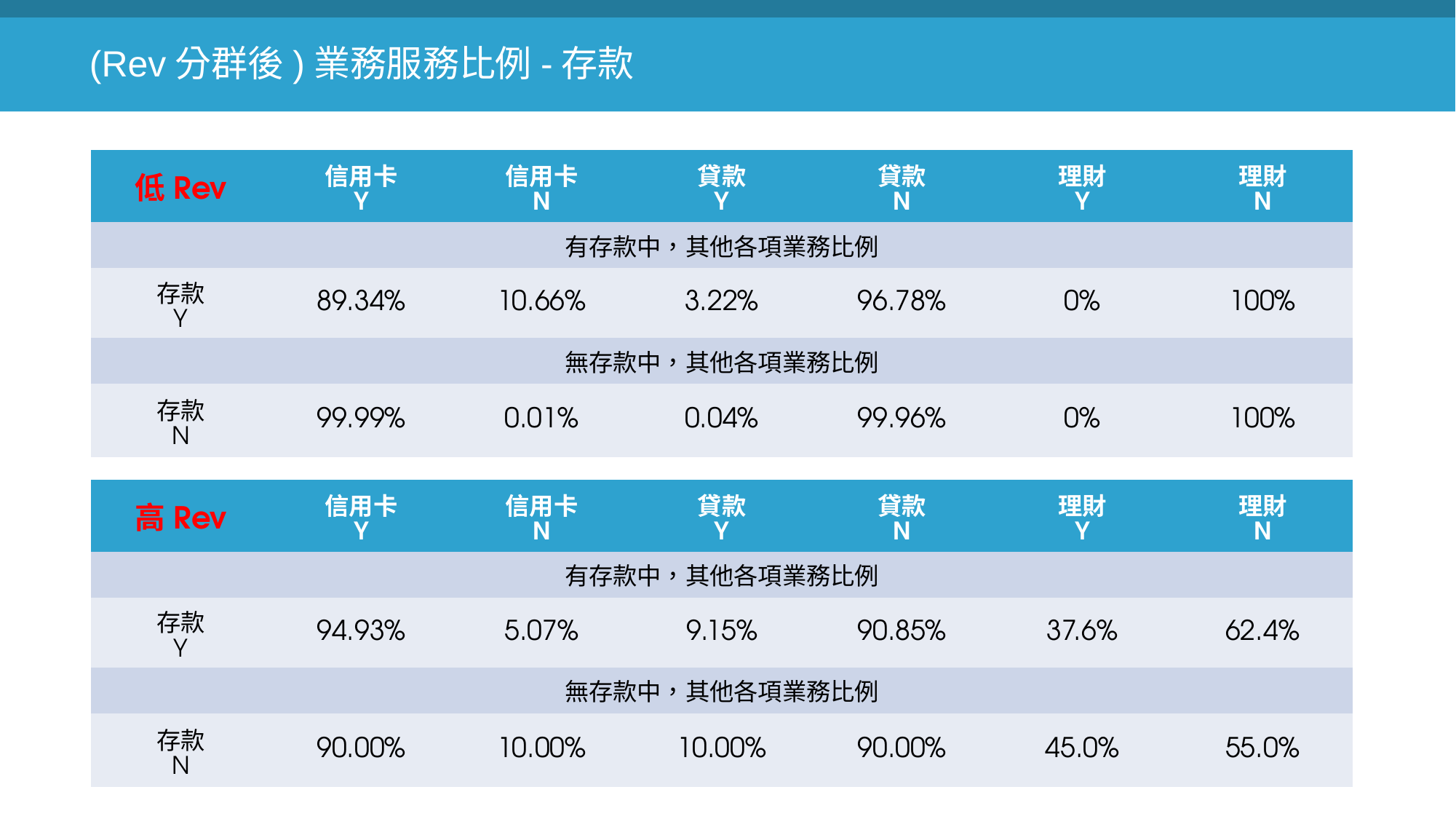

(Rev分群後)業務服務比例-存款
| 低Rev | 信用卡 Y | 信用卡 N | 貸款 Y | 貸款 N | 理財 Y | 理財 N |
| --- | --- | --- | --- | --- | --- | --- |
| 有存款中，其他各項業務比例 |  |  |  |  |  |  |
| 存款 Y | 89.34% | 10.66% | 3.22% | 96.78% | 0% | 100% |
| 無存款中，其他各項業務比例 |  |  |  |  |  |  |
| 存款 N | 99.99% | 0.01% | 0.04% | 99.96% | 0% | 100% |
| 高Rev | 信用卡 Y | 信用卡 N | 貸款 Y | 貸款 N | 理財 Y | 理財 N |
| --- | --- | --- | --- | --- | --- | --- |
| 有存款中，其他各項業務比例 |  |  |  |  |  |  |
| 存款 Y | 94.93% | 5.07% | 9.15% | 90.85% | 37.6% | 62.4% |
| 無存款中，其他各項業務比例 |  |  |  |  |  |  |
| 存款 N | 90.00% | 10.00% | 10.00% | 90.00% | 45.0% | 55.0% |